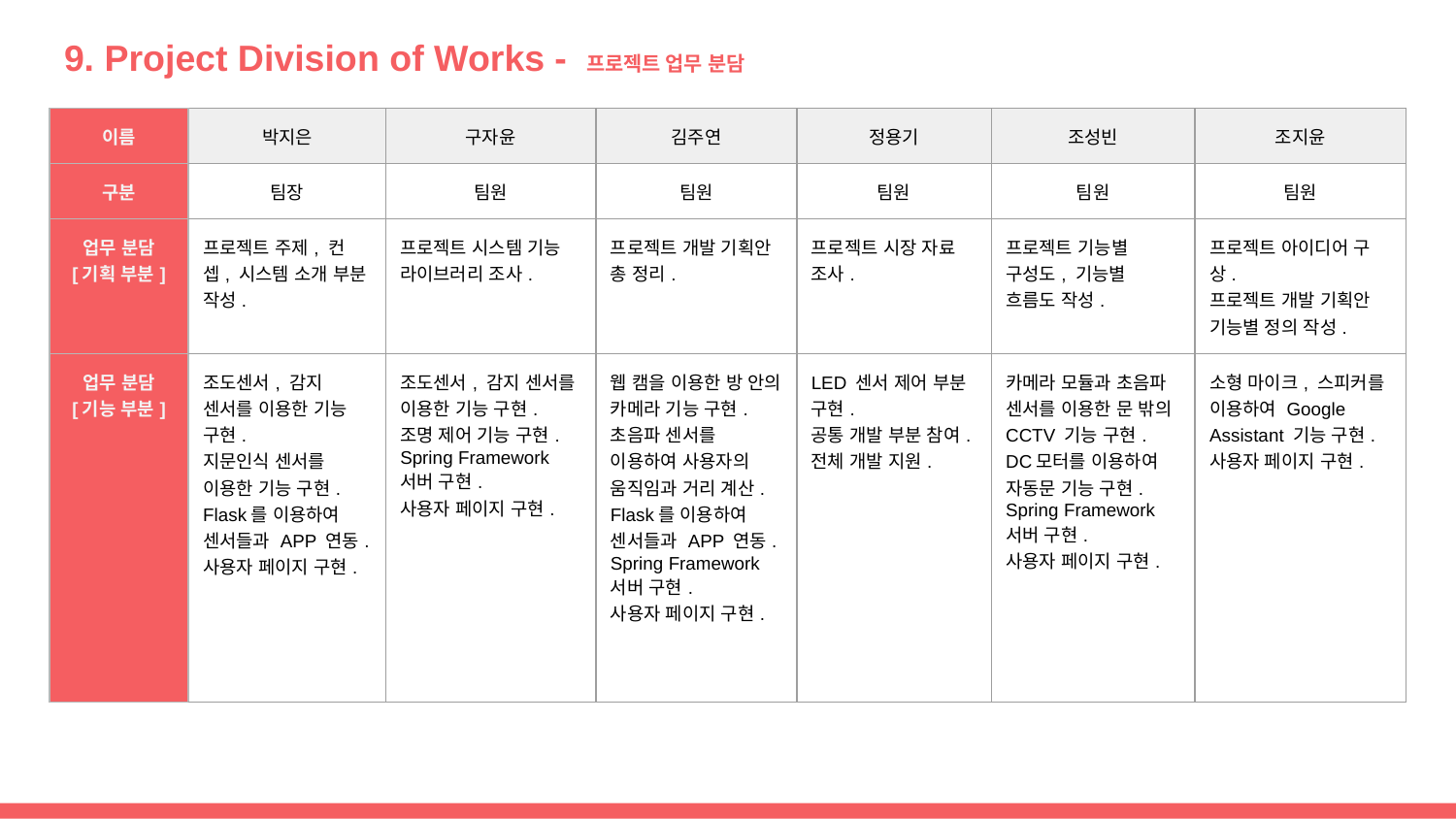

# 9. Project Division of Works - 프로젝트 업무 분담
| 이름 | 박지은 | 구자윤 | 김주연 | 정용기 | 조성빈 | 조지윤 |
| --- | --- | --- | --- | --- | --- | --- |
| 구분 | 팀장 | 팀원 | 팀원 | 팀원 | 팀원 | 팀원 |
| 업무 분담 [기획 부분] | 프로젝트 주제, 컨셉, 시스템 소개 부분 작성. | 프로젝트 시스템 기능 라이브러리 조사. | 프로젝트 개발 기획안 총 정리. | 프로젝트 시장 자료 조사. | 프로젝트 기능별 구성도, 기능별 흐름도 작성. | 프로젝트 아이디어 구상. 프로젝트 개발 기획안 기능별 정의 작성. |
| 업무 분담 [기능 부분] | 조도센서, 감지 센서를 이용한 기능 구현. 지문인식 센서를 이용한 기능 구현. Flask를 이용하여 센서들과 APP 연동. 사용자 페이지 구현. | 조도센서, 감지 센서를 이용한 기능 구현. 조명 제어 기능 구현. Spring Framework 서버 구현. 사용자 페이지 구현. | 웹 캠을 이용한 방 안의 카메라 기능 구현. 초음파 센서를 이용하여 사용자의 움직임과 거리 계산. Flask를 이용하여 센서들과 APP 연동. Spring Framework 서버 구현. 사용자 페이지 구현. | LED 센서 제어 부분 구현. 공통 개발 부분 참여. 전체 개발 지원. | 카메라 모듈과 초음파 센서를 이용한 문 밖의 CCTV 기능 구현. DC모터를 이용하여 자동문 기능 구현. Spring Framework 서버 구현. 사용자 페이지 구현. | 소형 마이크, 스피커를 이용하여 Google Assistant 기능 구현. 사용자 페이지 구현. |